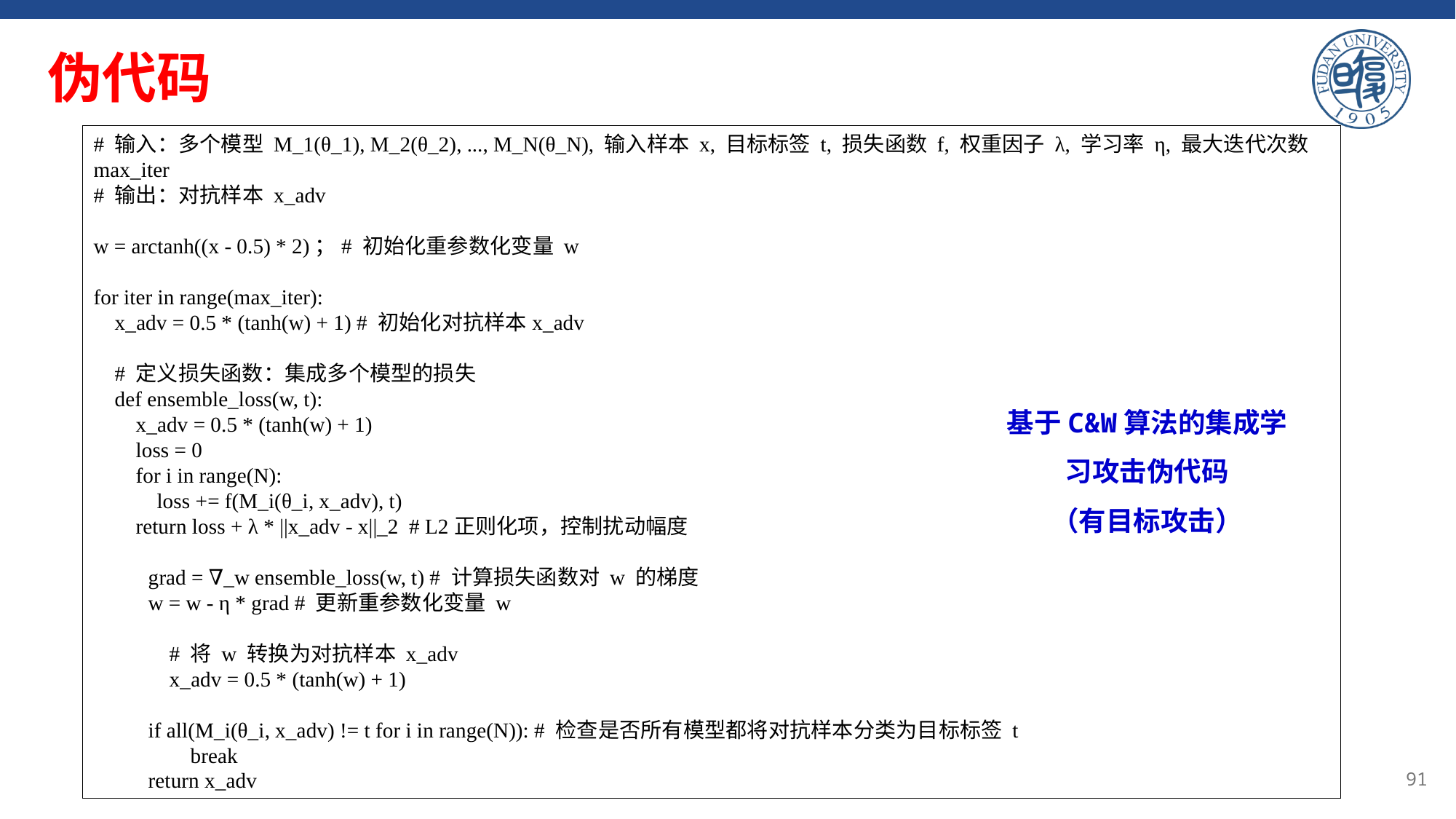

# 伪代码
# 输入：多个模型 M_1(θ_1), M_2(θ_2), ..., M_N(θ_N), 输入样本 x, 目标标签 t, 损失函数 f, 权重因子 λ, 学习率 η, 最大迭代次数 max_iter
# 输出：对抗样本 x_adv

w = arctanh((x - 0.5) * 2)；# 初始化重参数化变量 w

for iter in range(max_iter):
    x_adv = 0.5 * (tanh(w) + 1) # 初始化对抗样本x_adv

    # 定义损失函数：集成多个模型的损失
    def ensemble_loss(w, t):
        x_adv = 0.5 * (tanh(w) + 1)
        loss = 0
        for i in range(N):
            loss += f(M_i(θ_i, x_adv), t)
        return loss + λ * ||x_adv - x||_2  # L2正则化项，控制扰动幅度

grad = ∇_w ensemble_loss(w, t) # 计算损失函数对 w 的梯度
w = w - η * grad # 更新重参数化变量 w

    # 将 w 转换为对抗样本 x_adv
    x_adv = 0.5 * (tanh(w) + 1)

if all(M_i(θ_i, x_adv) != t for i in range(N)): # 检查是否所有模型都将对抗样本分类为目标标签 t
        break
return x_adv
基于C&W算法的集成学习攻击伪代码
（有目标攻击）